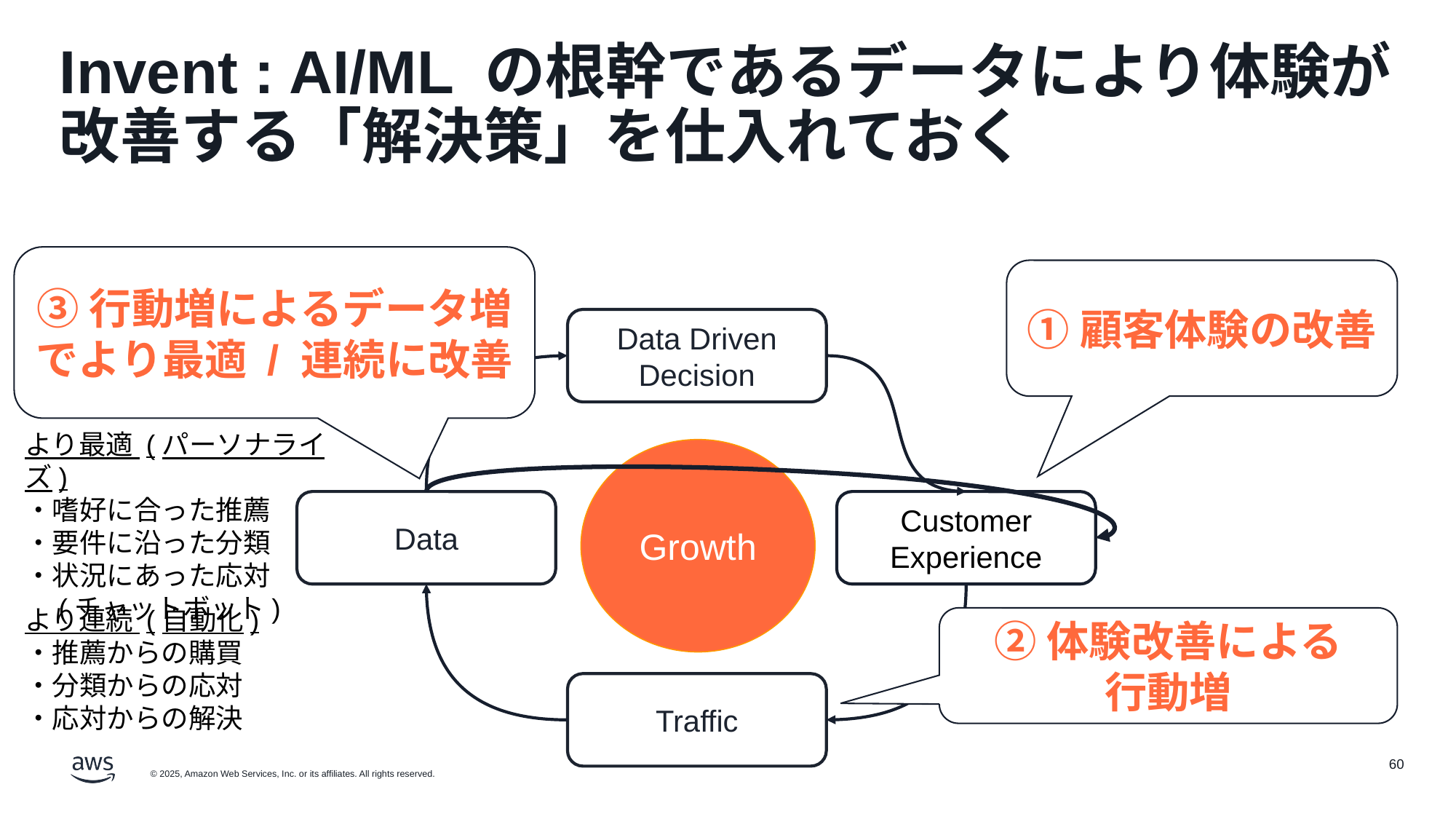

# Invent : AI/ML の根幹であるデータにより体験が改善する「解決策」を仕入れておく
③行動増によるデータ増でより最適 / 連続に改善
①顧客体験の改善
Data Driven
Decision
より最適 (パーソナライズ)
・嗜好に合った推薦
・要件に沿った分類
・状況にあった応対
　(チャットボット)
Growth
Data
Customer Experience
より連続 (自動化)
・推薦からの購買
・分類からの応対
・応対からの解決
②体験改善による
行動増
Traffic
60